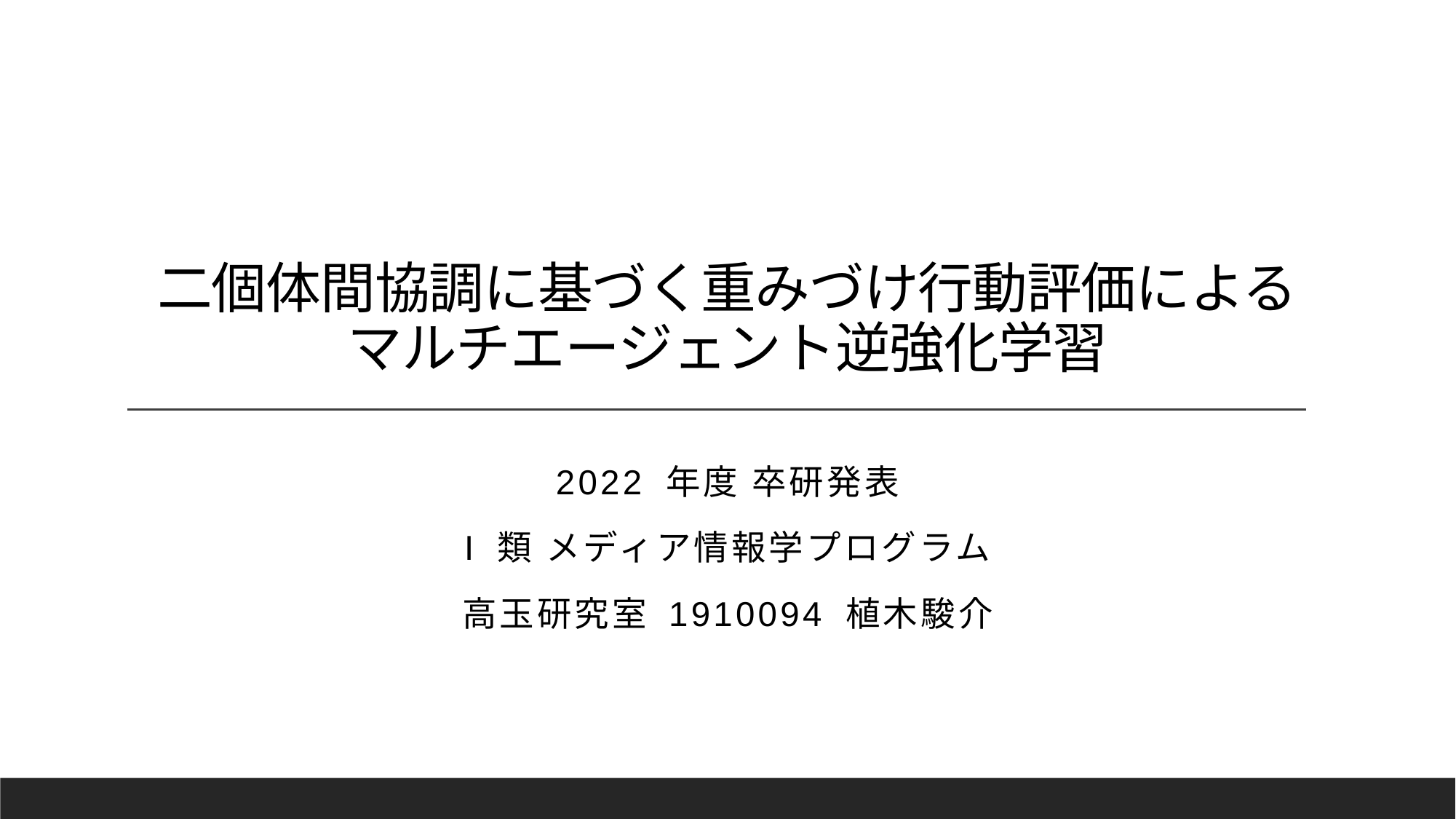

# 二個体間協調に基づく重みづけ行動評価による マルチエージェント逆強化学習
2022 年度 卒研発表
I 類 メディア情報学プログラム
高玉研究室 1910094 植木駿介